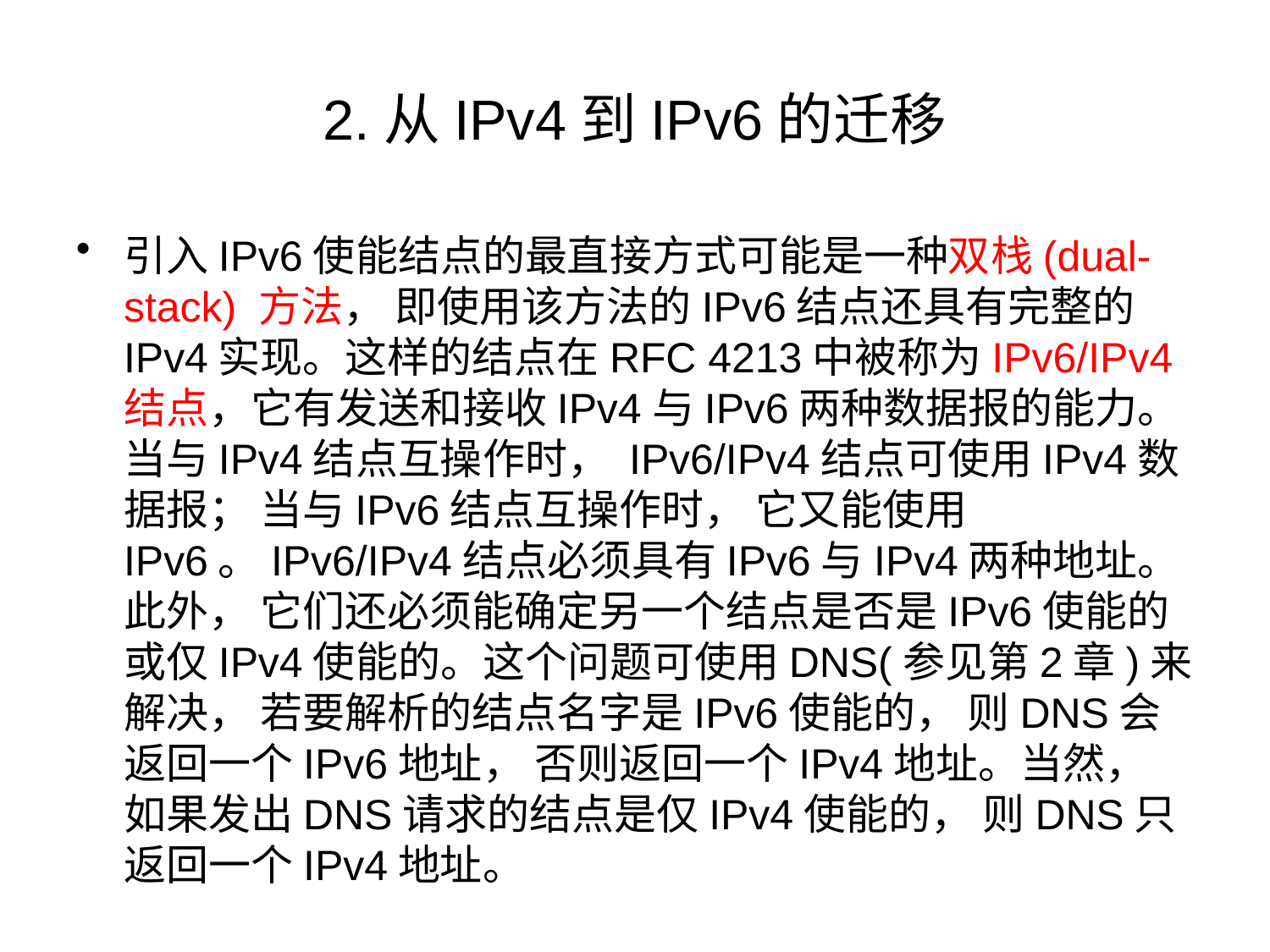

# 2.从IPv4到IPv6的迁移
引入IPv6使能结点的最直接方式可能是一种双栈(dual-stack) 方法， 即使用该方法的IPv6结点还具有完整的IPv4实现。这样的结点在RFC 4213中被称为IPv6/IPv4结点，它有发送和接收IPv4与IPv6两种数据报的能力。当与IPv4结点互操作时， IPv6/IPv4结点可使用IPv4数据报； 当与IPv6结点互操作时， 它又能使用IPv6。IPv6/IPv4结点必须具有IPv6与IPv4两种地址。此外， 它们还必须能确定另一个结点是否是IPv6使能的或仅IPv4使能的。这个问题可使用DNS(参见第2章)来解决， 若要解析的结点名字是IPv6使能的， 则DNS会返回一个IPv6地址， 否则返回一个IPv4地址。当然， 如果发出DNS请求的结点是仅IPv4使能的， 则DNS只返回一个IPv4地址。